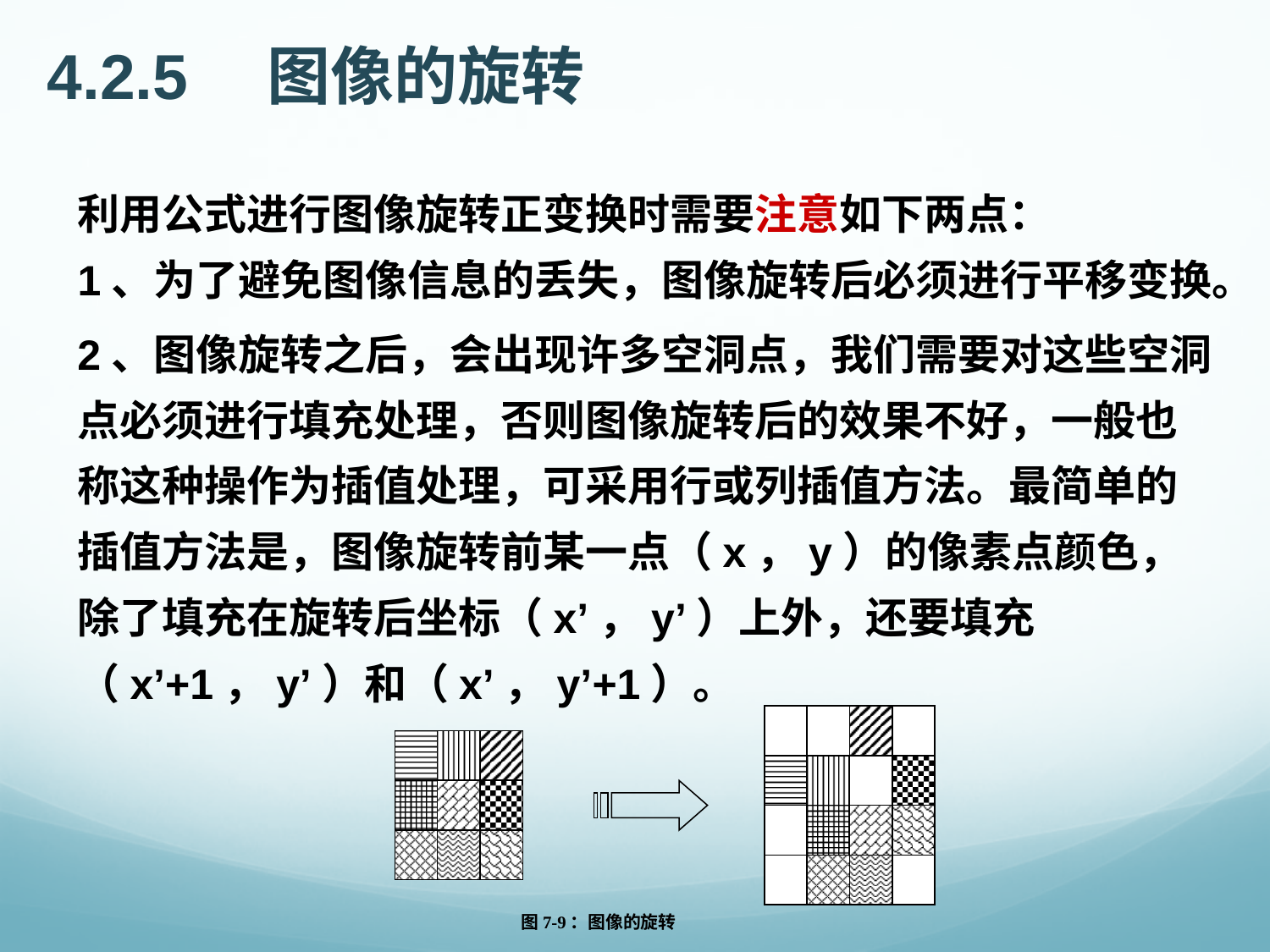

4.2.5　图像的旋转
利用公式进行图像旋转正变换时需要注意如下两点：
1、为了避免图像信息的丢失，图像旋转后必须进行平移变换。
2、图像旋转之后，会出现许多空洞点，我们需要对这些空洞点必须进行填充处理，否则图像旋转后的效果不好，一般也称这种操作为插值处理，可采用行或列插值方法。最简单的插值方法是，图像旋转前某一点（x，y）的像素点颜色，除了填充在旋转后坐标（x’，y’）上外，还要填充（x’+1，y’）和（x’，y’+1）。

图7-9：图像的旋转